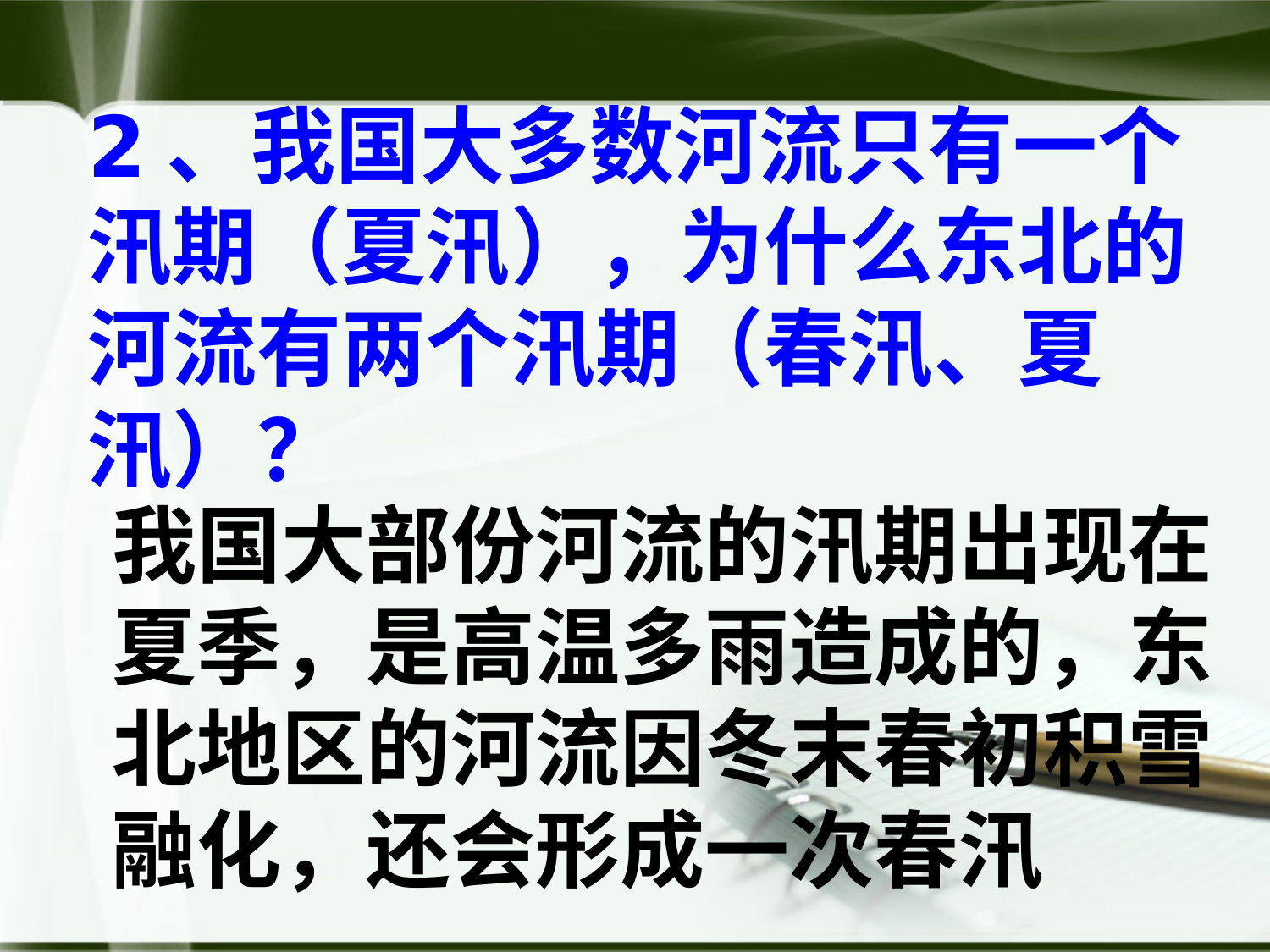

2、我国大多数河流只有一个汛期（夏汛），为什么东北的河流有两个汛期（春汛、夏汛）？
我国大部份河流的汛期出现在夏季，是高温多雨造成的，东北地区的河流因冬末春初积雪融化，还会形成一次春汛